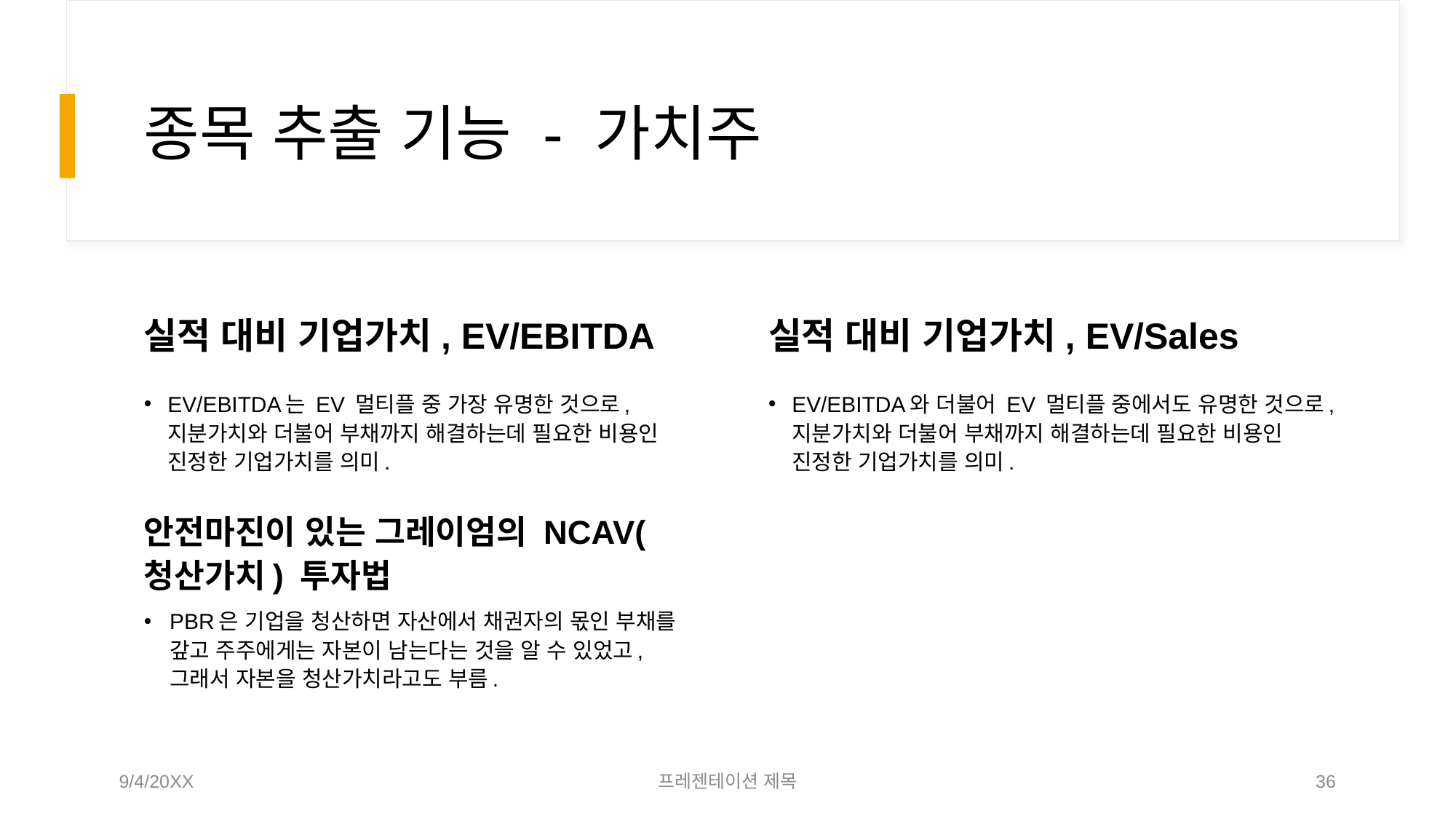

# 종목 추출 기능 - 가치주
실적 대비 기업가치, EV/EBITDA
실적 대비 기업가치, EV/Sales
EV/EBITDA는 EV 멀티플 중 가장 유명한 것으로, 지분가치와 더불어 부채까지 해결하는데 필요한 비용인 진정한 기업가치를 의미.
EV/EBITDA와 더불어 EV 멀티플 중에서도 유명한 것으로, 지분가치와 더불어 부채까지 해결하는데 필요한 비용인 진정한 기업가치를 의미.
안전마진이 있는 그레이엄의 NCAV(청산가치) 투자법
PBR은 기업을 청산하면 자산에서 채권자의 몫인 부채를 갚고 주주에게는 자본이 남는다는 것을 알 수 있었고, 그래서 자본을 청산가치라고도 부름.
9/4/20XX
프레젠테이션 제목
36